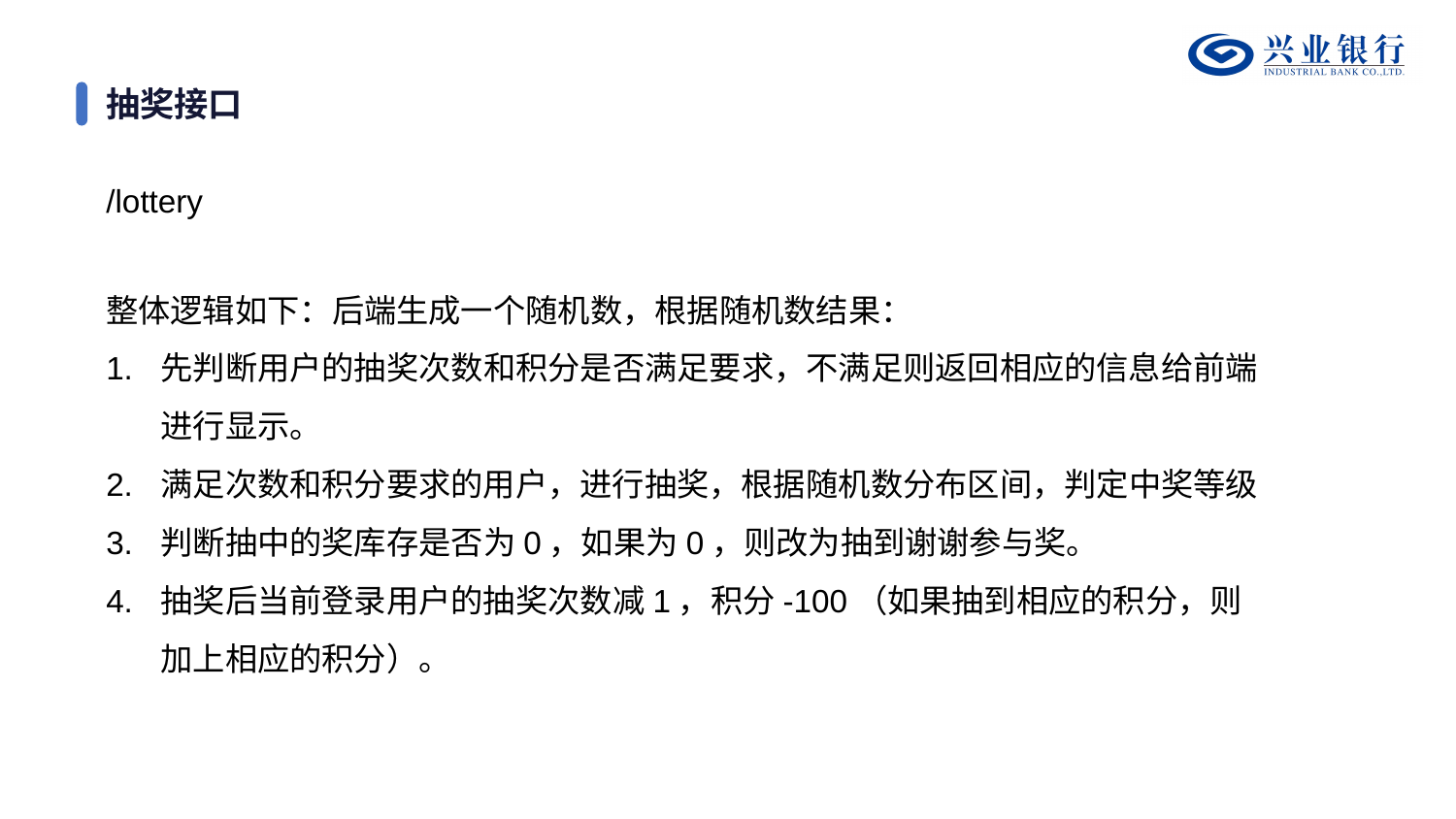

# 抽奖接口
/lottery

整体逻辑如下：后端生成一个随机数，根据随机数结果：
先判断用户的抽奖次数和积分是否满足要求，不满足则返回相应的信息给前端进行显示。
满足次数和积分要求的用户，进行抽奖，根据随机数分布区间，判定中奖等级
判断抽中的奖库存是否为0，如果为0，则改为抽到谢谢参与奖。
抽奖后当前登录用户的抽奖次数减1，积分-100（如果抽到相应的积分，则加上相应的积分）。